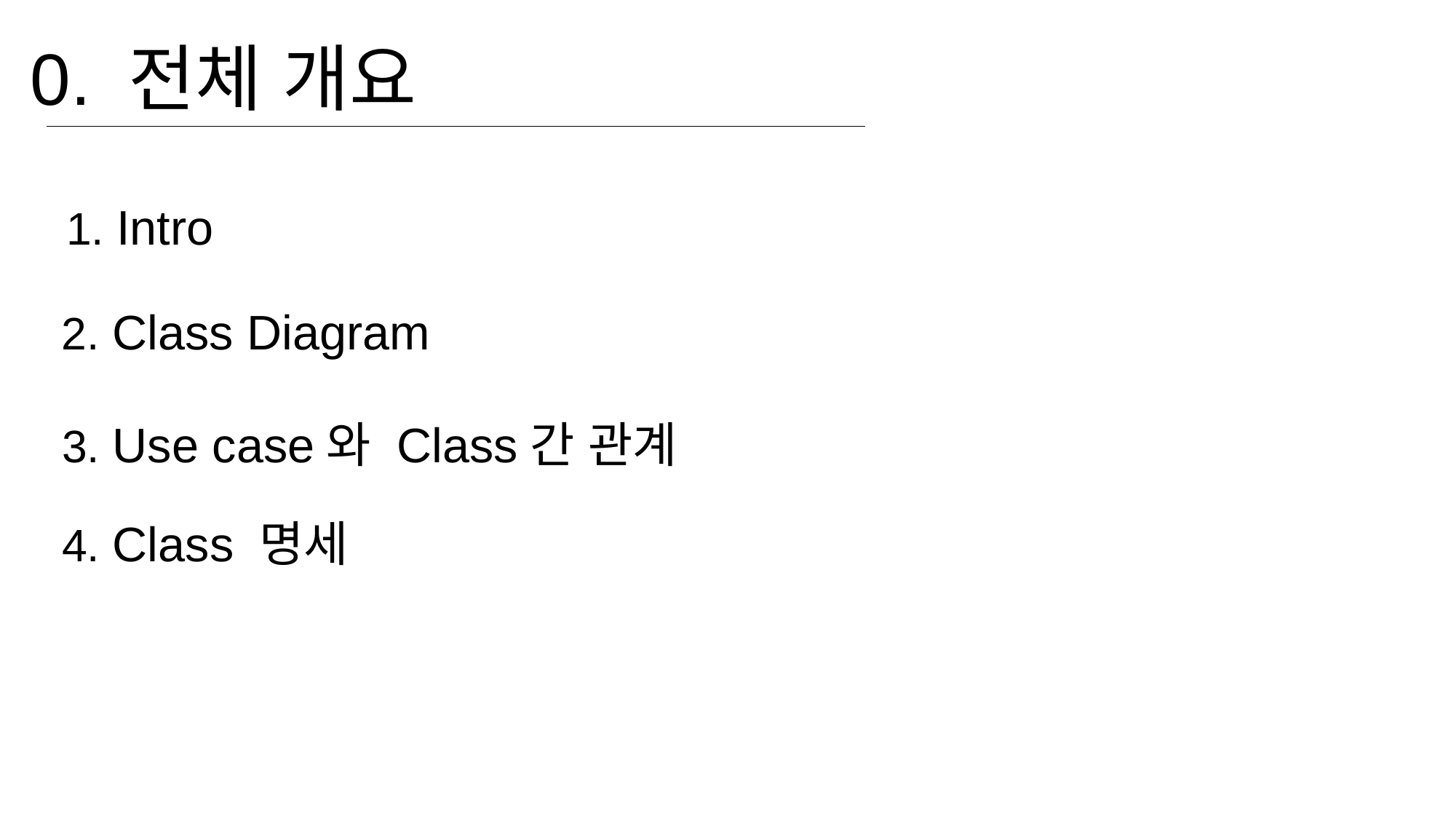

0. 전체 개요
1. Intro
2. Class Diagram
3. Use case와 Class간 관계
4. Class 명세